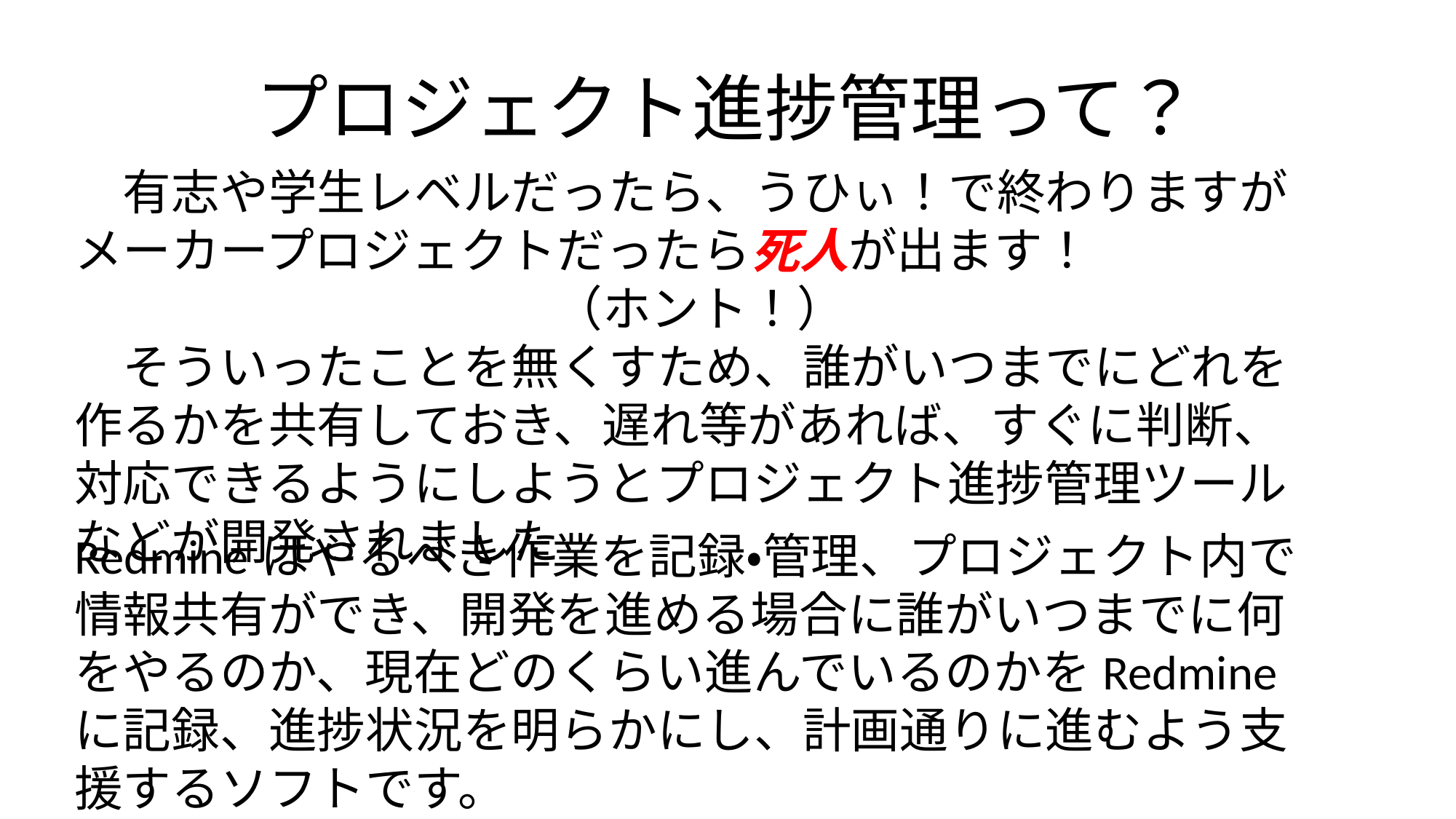

# プロジェクト進捗管理って？
　有志や学生レベルだったら、うひぃ！で終わりますが
メーカープロジェクトだったら死人が出ます！
（ホント！）
　そういったことを無くすため、誰がいつまでにどれを作るかを共有しておき、遅れ等があれば、すぐに判断、対応できるようにしようとプロジェクト進捗管理ツールなどが開発されました
Redmineはやるべき作業を記録・管理、プロジェクト内で情報共有ができ、開発を進める場合に誰がいつまでに何をやるのか、現在どのくらい進んでいるのかをRedmineに記録、進捗状況を明らかにし、計画通りに進むよう支援するソフトです。